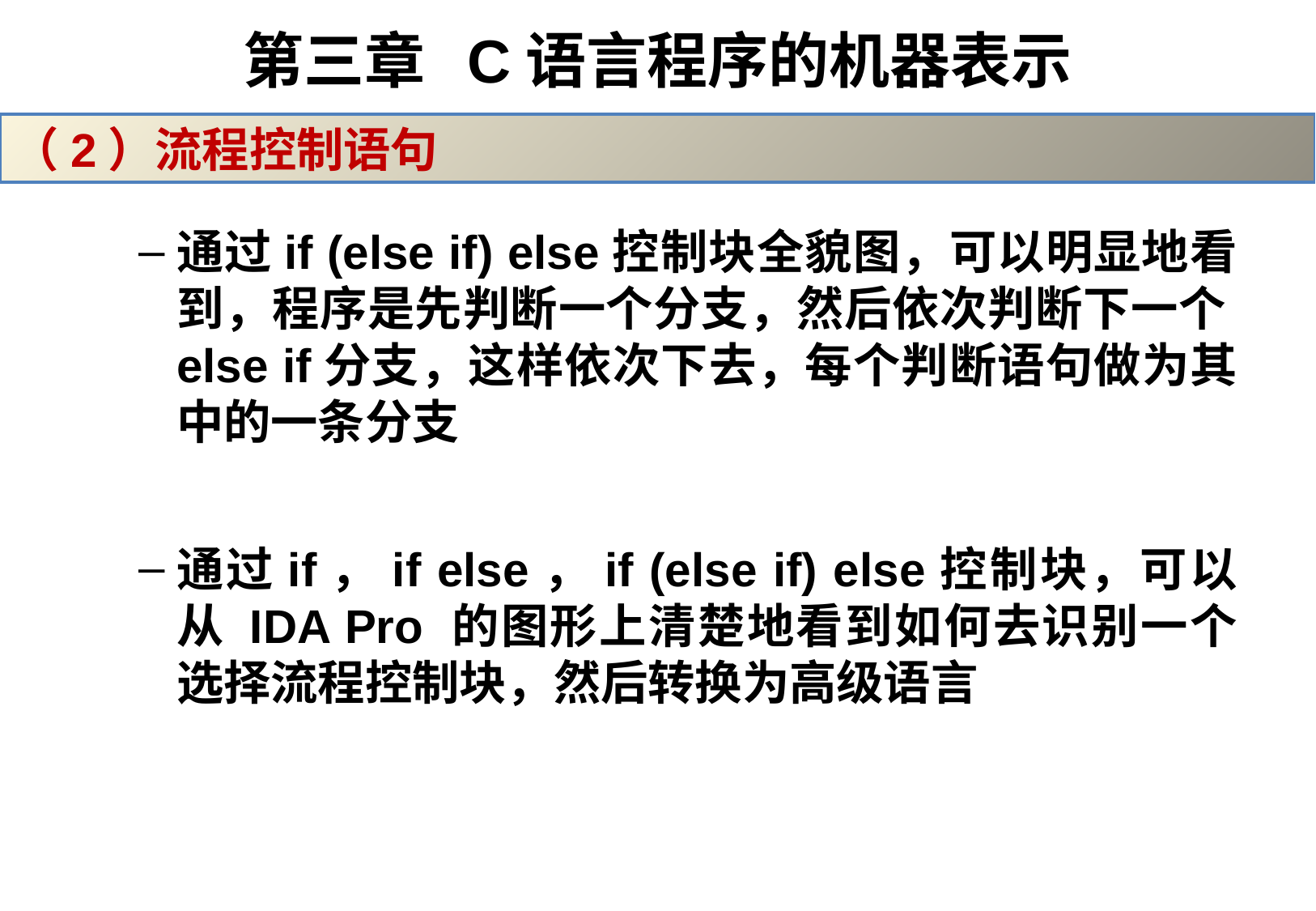

# 第三章  C语言程序的机器表示
（2）流程控制语句
通过if (else if) else控制块全貌图，可以明显地看到，程序是先判断一个分支，然后依次判断下一个else if分支，这样依次下去，每个判断语句做为其中的一条分支

通过if，if else，if (else if) else控制块，可以从 IDA Pro 的图形上清楚地看到如何去识别一个选择流程控制块，然后转换为高级语言